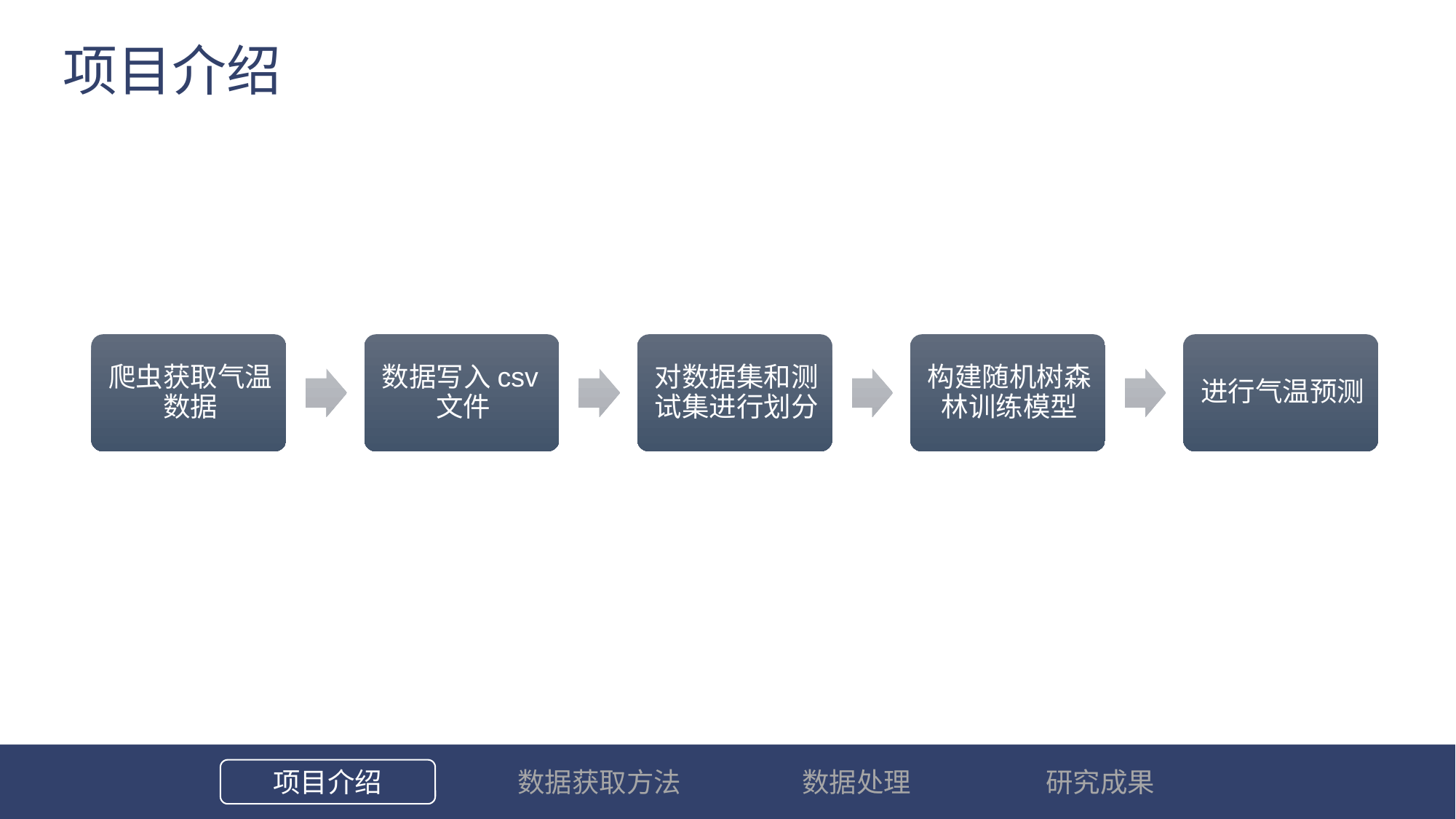

项目介绍
爬虫获取气温数据

数据写入csv文件

对数据集和测试集进行划分

构建随机树森林训练模型

进行气温预测

选题背景和意义

项目介绍
国内外研究情况
数据获取方法

论文研究方案
数据处理
预期研究成果
研究成果
研究进度安排